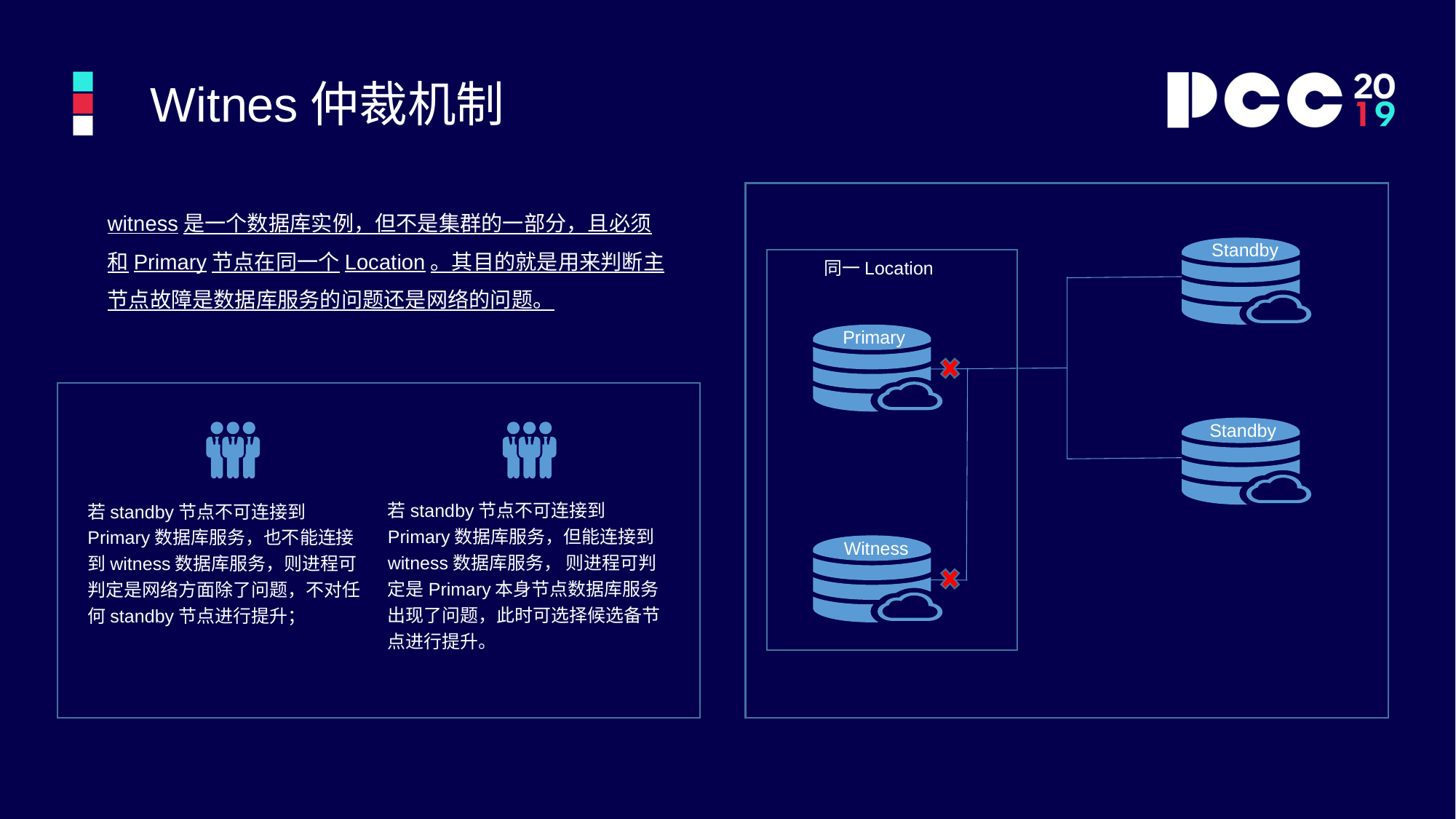

Witnes仲裁机制

witness是一个数据库实例，但不是集群的一部分，且必须和Primary节点在同一个Location。其目的就是用来判断主节点故障是数据库服务的问题还是网络的问题。

若standby节点不可连接到Primary数据库服务，但能连接到witness数据库服务， 则进程可判定是Primary本身节点数据库服务出现了问题，此时可选择候选备节点进行提升。
若standby节点不可连接到Primary数据库服务，也不能连接到witness数据库服务，则进程可判定是网络方面除了问题，不对任何standby节点进行提升；
Standby

同一Location
Primary

Standby

Witness